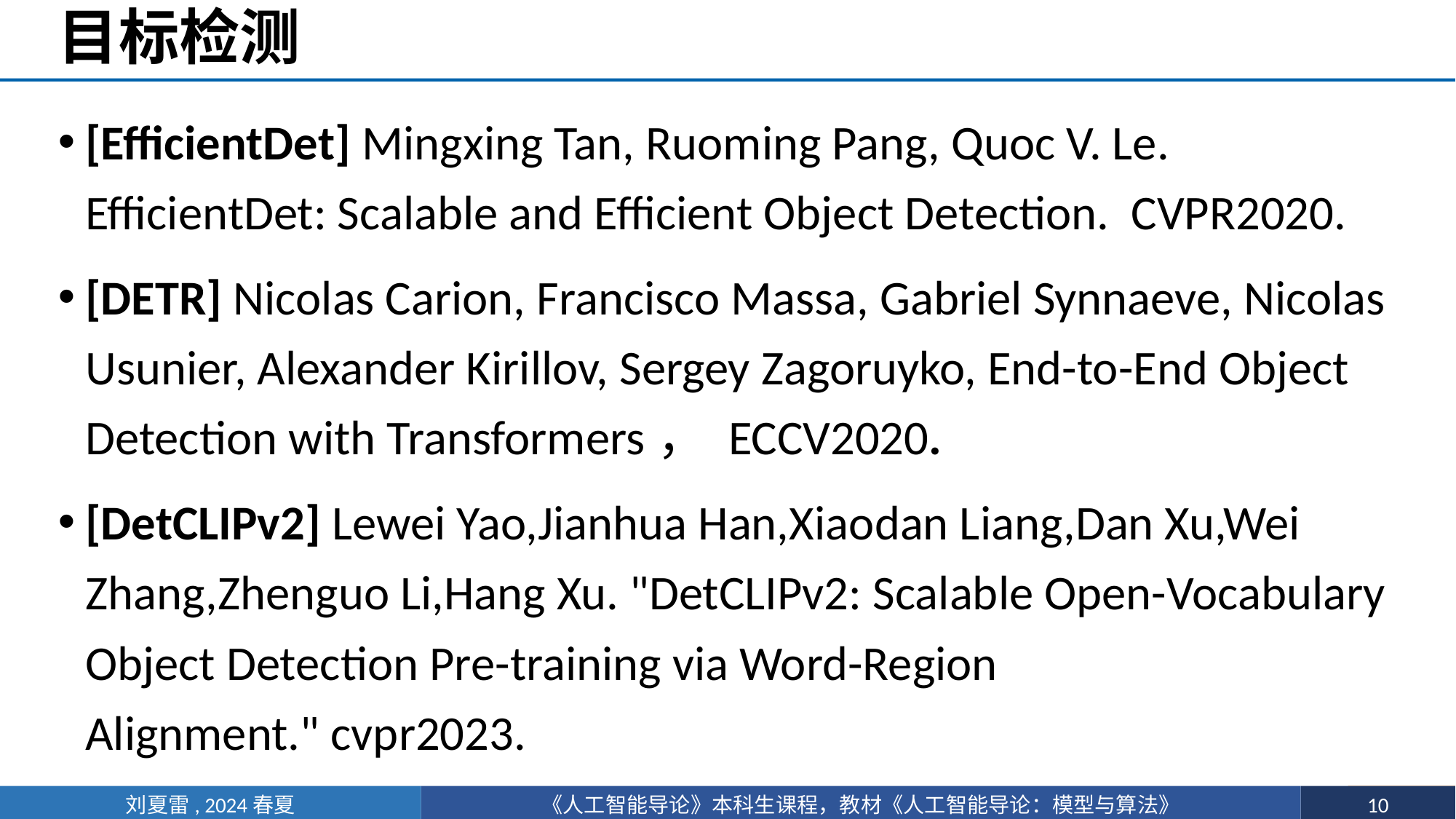

# 目标检测
[EfficientDet] Mingxing Tan, Ruoming Pang, Quoc V. Le. EfficientDet: Scalable and Efficient Object Detection.  CVPR2020.
[DETR] Nicolas Carion, Francisco Massa, Gabriel Synnaeve, Nicolas Usunier, Alexander Kirillov, Sergey Zagoruyko, End-to-End Object Detection with Transformers， ECCV2020.
[DetCLIPv2] Lewei Yao,Jianhua Han,Xiaodan Liang,Dan Xu,Wei Zhang,Zhenguo Li,Hang Xu. "DetCLIPv2: Scalable Open-Vocabulary Object Detection Pre-training via Word-Region Alignment." cvpr2023.